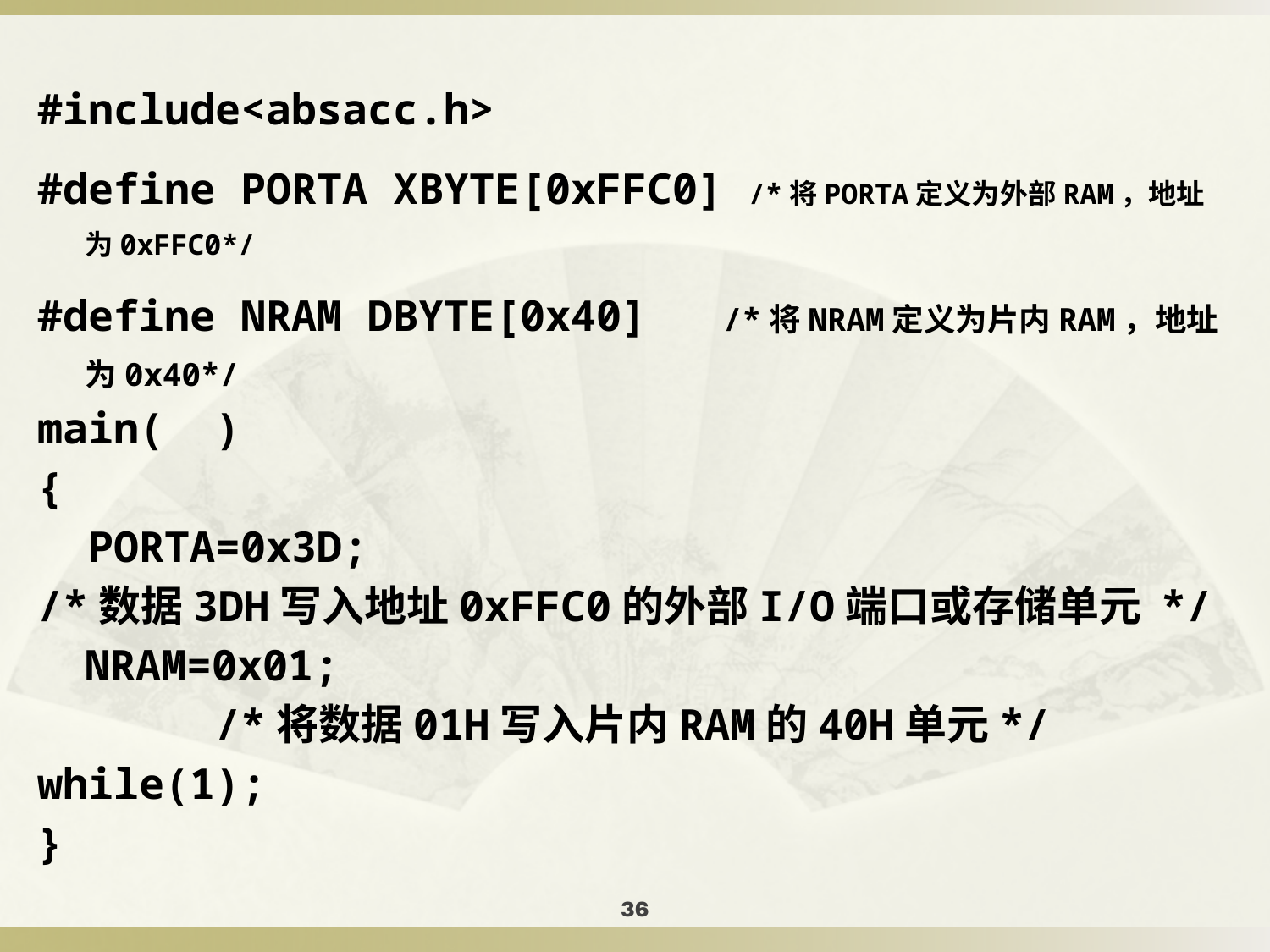

# #include<absacc.h>
#define PORTA XBYTE[0xFFC0] /*将PORTA定义为外部RAM，地址为0xFFC0*/
#define NRAM DBYTE[0x40]   /*将NRAM定义为片内RAM，地址为0x40*/
main(  )
{
  PORTA=0x3D;
/*数据3DH写入地址0xFFC0的外部I/O端口或存储单元 */
	NRAM=0x01;
       /*将数据01H写入片内RAM的40H单元*/
while(1);
}
36